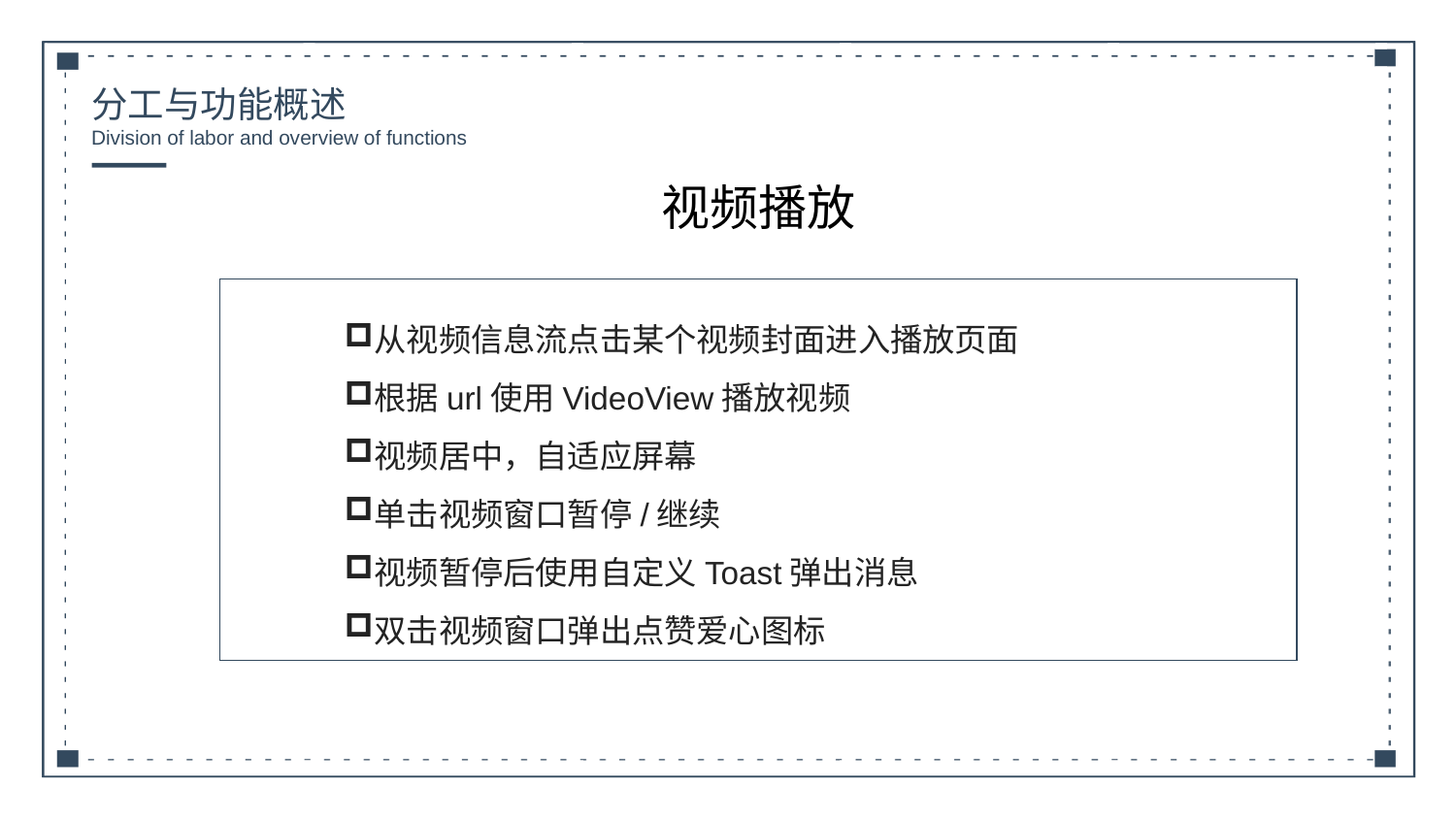

分工与功能概述
Division of labor and overview of functions
视频播放

从视频信息流点击某个视频封面进入播放页面
根据url使用VideoView播放视频
视频居中，自适应屏幕
单击视频窗口暂停/继续
视频暂停后使用自定义Toast弹出消息
双击视频窗口弹出点赞爱心图标
国外现状